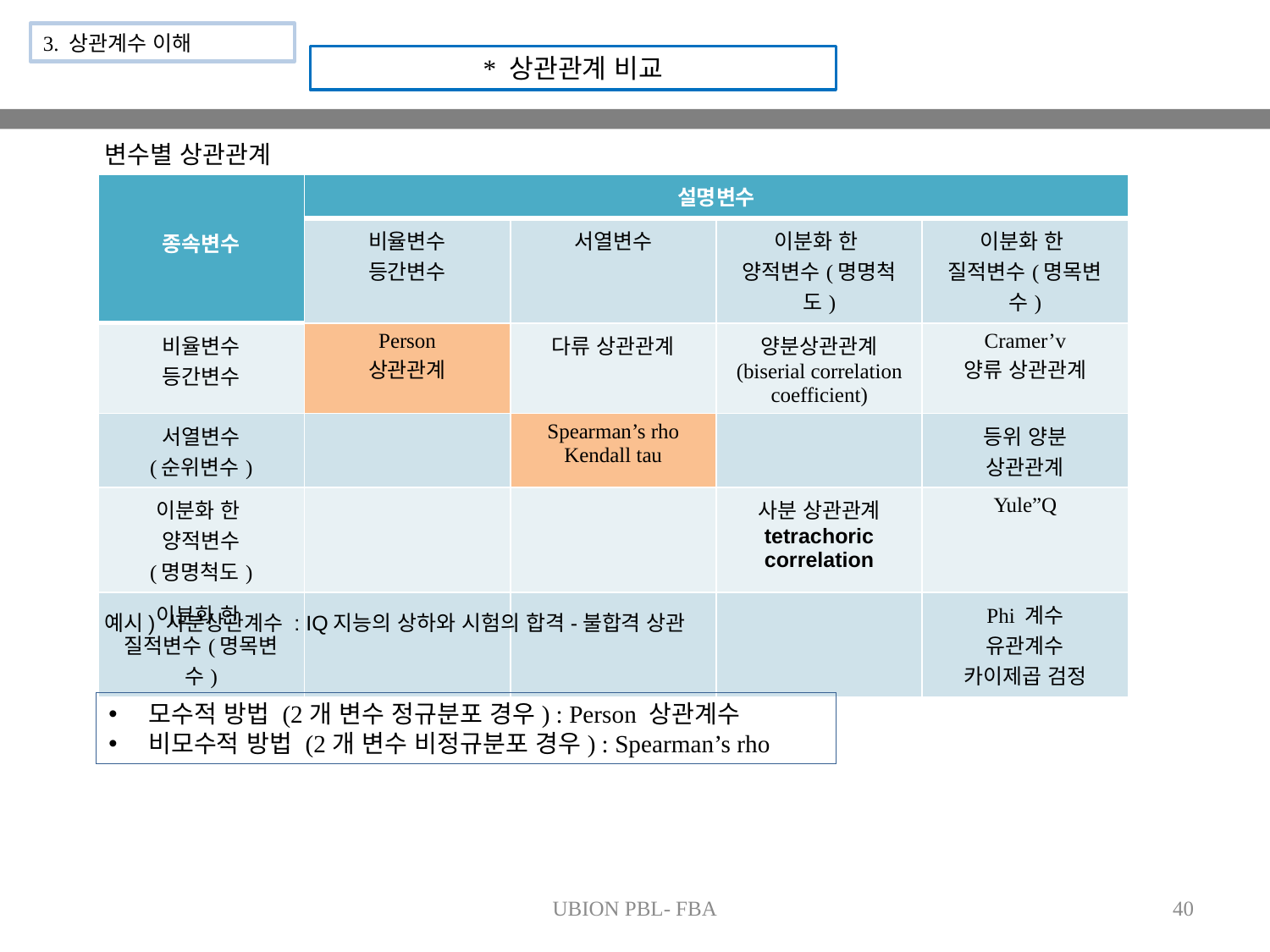

3. 상관계수 이해
* 상관관계 비교

변수별 상관관계
| 종속변수 | 설명변수 |  |  |  |
| --- | --- | --- | --- | --- |
|  | 비율변수 등간변수 | 서열변수 | 이분화 한 양적변수(명명척도) | 이분화 한 질적변수(명목변수) |
| 비율변수 등간변수 | Person 상관관계 | 다류 상관관계 | 양분상관관계 (biserial correlation coefficient) | Cramer’v 양류 상관관계 |
| 서열변수 (순위변수) |  | Spearman’s rho Kendall tau |  | 등위 양분 상관관계 |
| 이분화 한 양적변수 (명명척도) |  |  | 사분 상관관계 tetrachoric correlation | Yule”Q |
| 이분화 한 질적변수(명목변수) |  |  |  | Phi 계수 유관계수 카이제곱 검정 |
예시) 사분상관계수 : IQ지능의 상하와 시험의 합격-불합격 상관
모수적 방법 (2개 변수 정규분포 경우) : Person 상관계수
비모수적 방법 (2개 변수 비정규분포 경우) : Spearman’s rho
UBION PBL- FBA
40